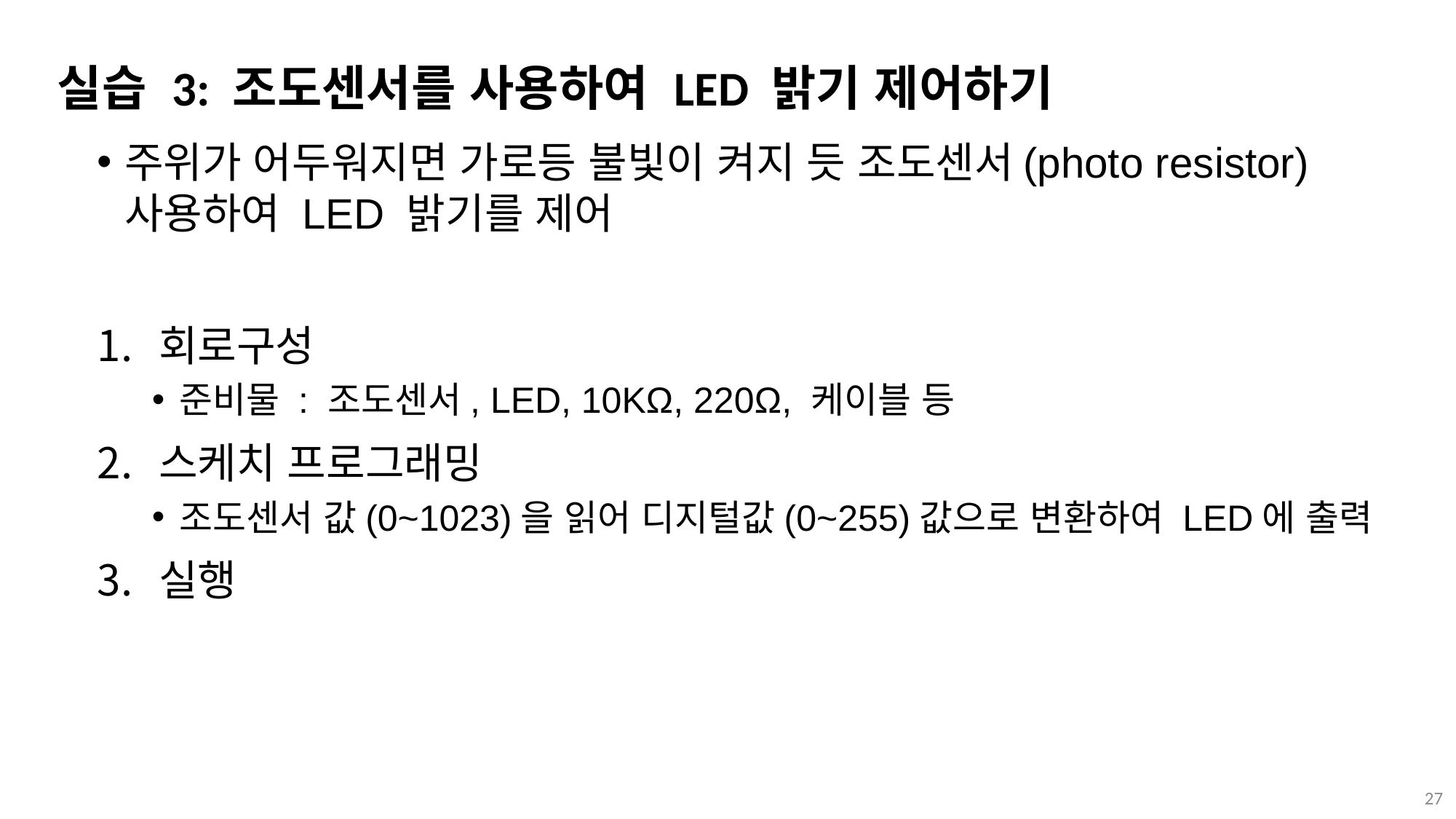

# 실습 3: 조도센서를 사용하여 LED 밝기 제어하기
주위가 어두워지면 가로등 불빛이 켜지 듯 조도센서(photo resistor)사용하여 LED 밝기를 제어

회로구성
준비물 : 조도센서, LED, 10KΩ, 220Ω, 케이블 등
스케치 프로그래밍
조도센서 값(0~1023)을 읽어 디지털값(0~255)값으로 변환하여 LED에 출력
실행

27